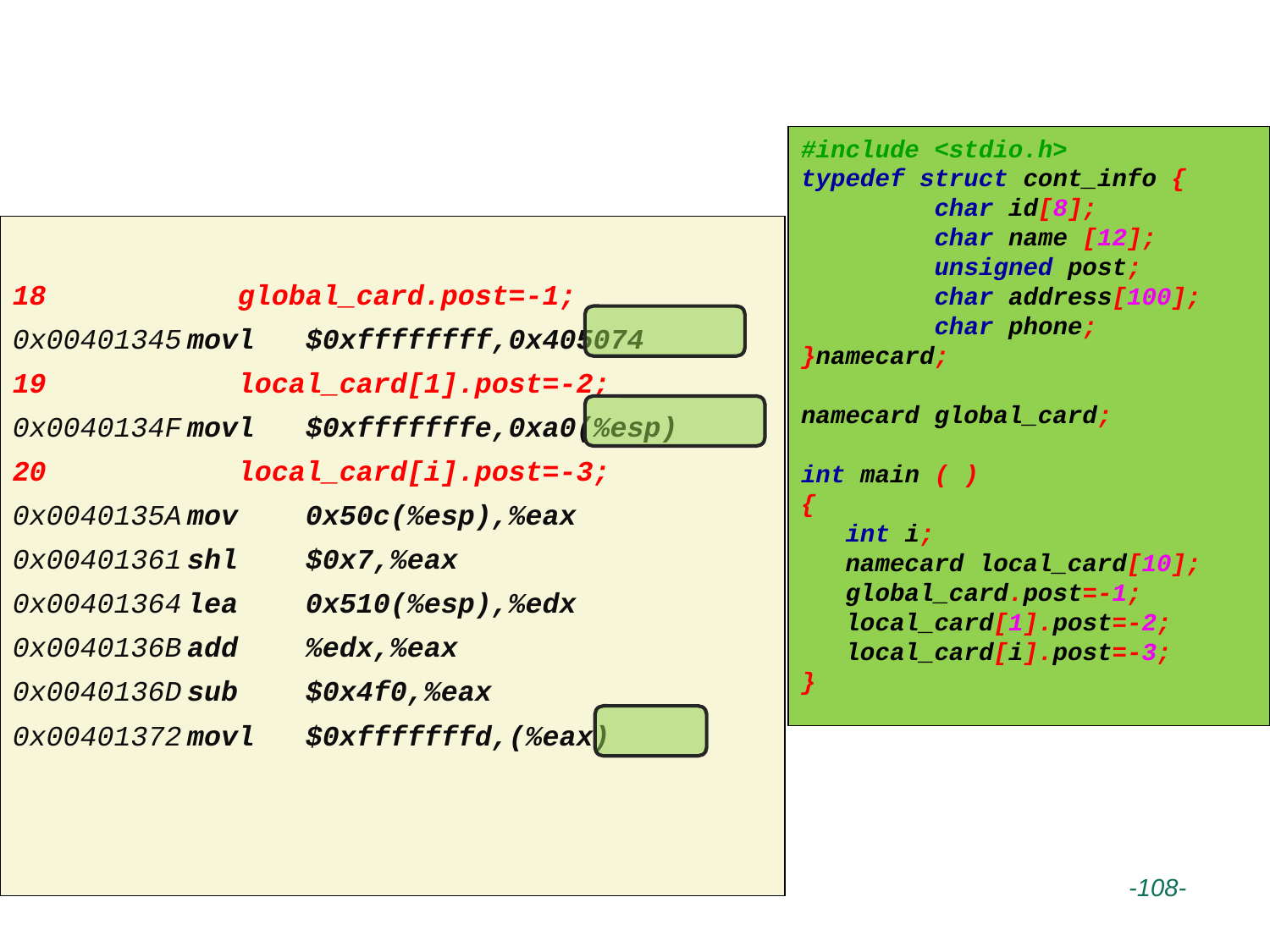

# 结构体的内存分配与访问实例
#include <stdio.h>
typedef struct cont_info {
         char id[8];
         char name [12];
         unsigned post;
         char address[100];
         char phone;
}namecard;

namecard global_card;

int main ( )
{
   int i;
   namecard local_card[10];
   global_card.post=-1;
   local_card[1].post=-2;
   local_card[i].post=-3;
}

18 	   global_card.post=-1;
0x00401345	movl   $0xffffffff,0x405074
19 	   local_card[1].post=-2;
0x0040134F	movl   $0xfffffffe,0xa0(%esp)
20 	   local_card[i].post=-3;
0x0040135A	mov    0x50c(%esp),%eax
0x00401361	shl    $0x7,%eax
0x00401364	lea    0x510(%esp),%edx
0x0040136B	add    %edx,%eax
0x0040136D	sub    $0x4f0,%eax
0x00401372	movl   $0xfffffffd,(%eax)

 -108-